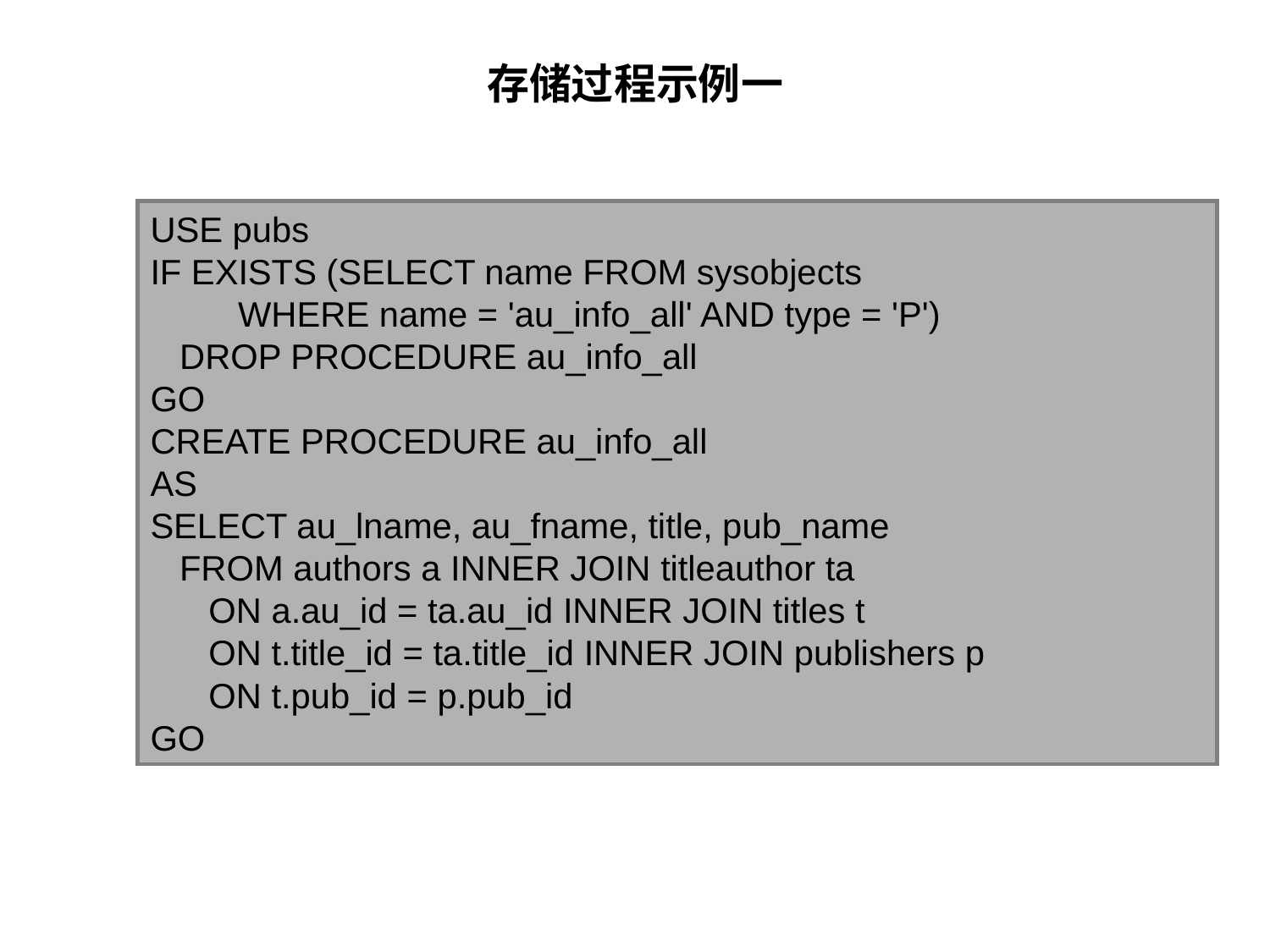

# 存储过程示例一
USE pubs
IF EXISTS (SELECT name FROM sysobjects
         WHERE name = 'au_info_all' AND type = 'P')
   DROP PROCEDURE au_info_all
GO
CREATE PROCEDURE au_info_all
AS
SELECT au_lname, au_fname, title, pub_name
   FROM authors a INNER JOIN titleauthor ta
      ON a.au_id = ta.au_id INNER JOIN titles t
      ON t.title_id = ta.title_id INNER JOIN publishers p
      ON t.pub_id = p.pub_id
GO